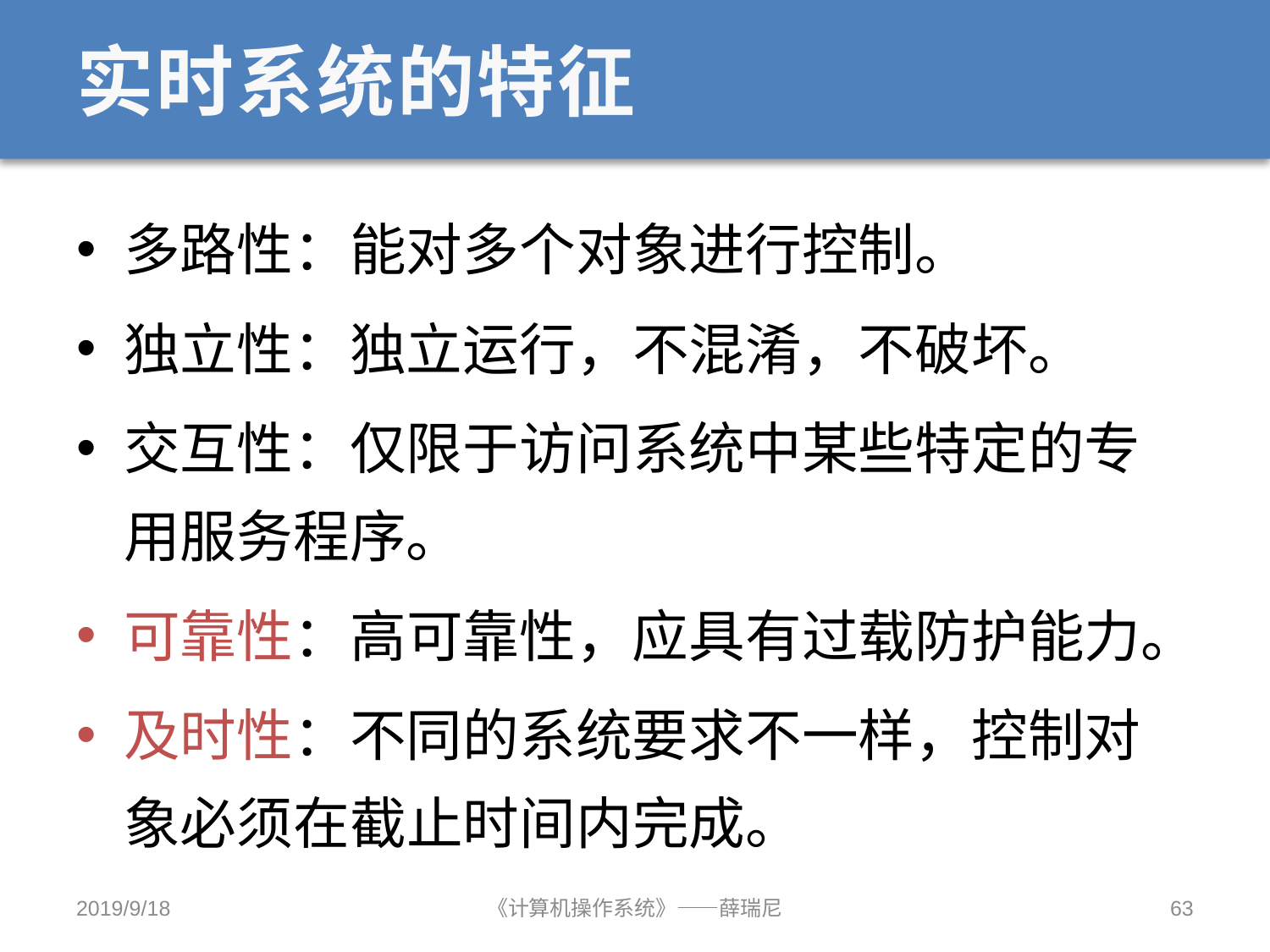

# 实时系统的特征
多路性：能对多个对象进行控制。
独立性：独立运行，不混淆，不破坏。
交互性：仅限于访问系统中某些特定的专用服务程序。
可靠性：高可靠性，应具有过载防护能力。
及时性：不同的系统要求不一样，控制对象必须在截止时间内完成。

2019/9/18
《计算机操作系统》——薛瑞尼
63